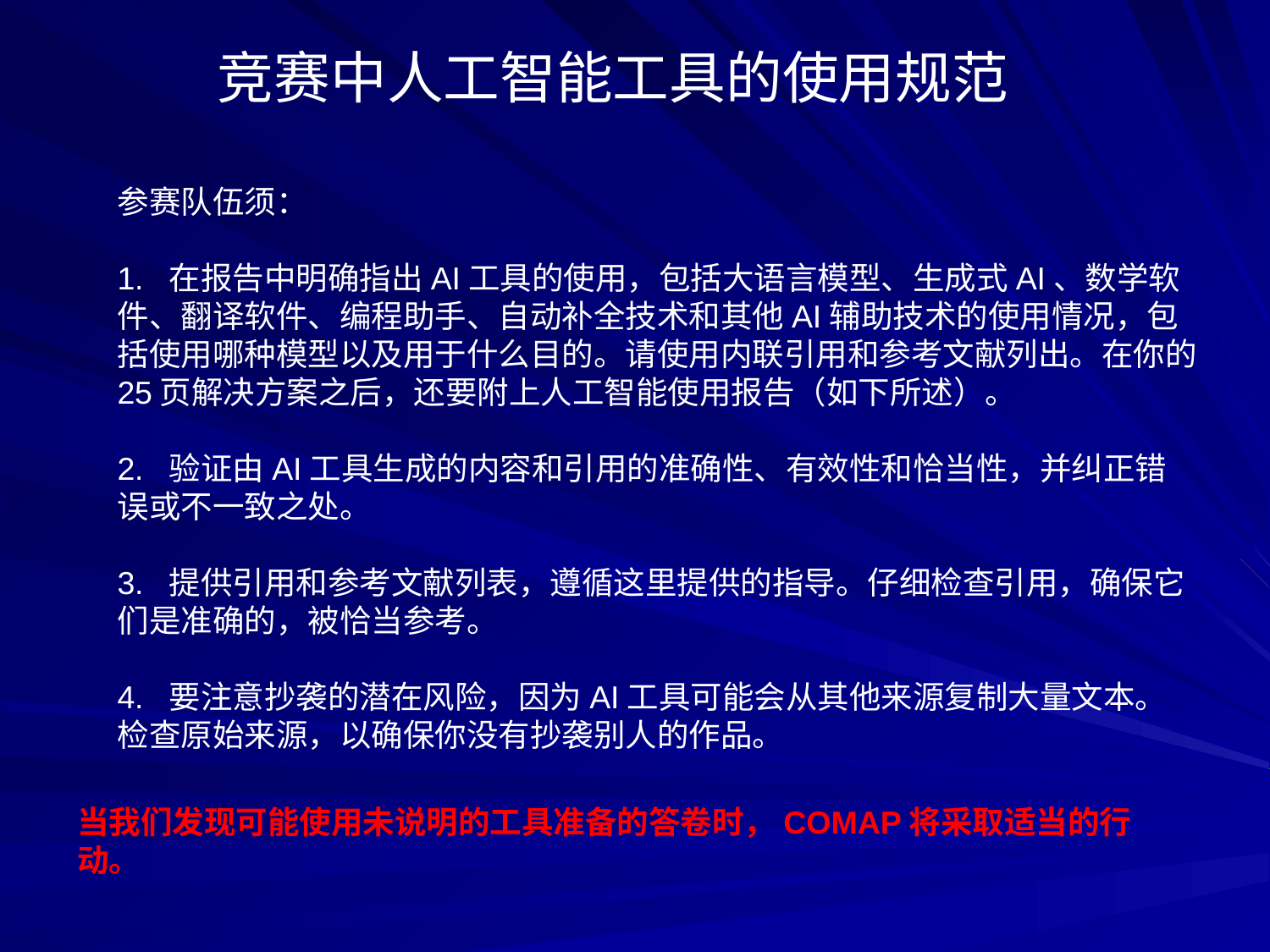

竞赛中人工智能工具的使用规范
参赛队伍须：

1.  在报告中明确指出AI工具的使用，包括大语言模型、生成式AI、数学软件、翻译软件、编程助手、自动补全技术和其他AI辅助技术的使用情况，包括使用哪种模型以及用于什么目的。请使用内联引用和参考文献列出。在你的25页解决方案之后，还要附上人工智能使用报告（如下所述）。

2.  验证由AI工具生成的内容和引用的准确性、有效性和恰当性，并纠正错误或不一致之处。

3.  提供引用和参考文献列表，遵循这里提供的指导。仔细检查引用，确保它们是准确的，被恰当参考。

4.  要注意抄袭的潜在风险，因为AI工具可能会从其他来源复制大量文本。检查原始来源，以确保你没有抄袭别人的作品。
当我们发现可能使用未说明的工具准备的答卷时，COMAP将采取适当的行动。